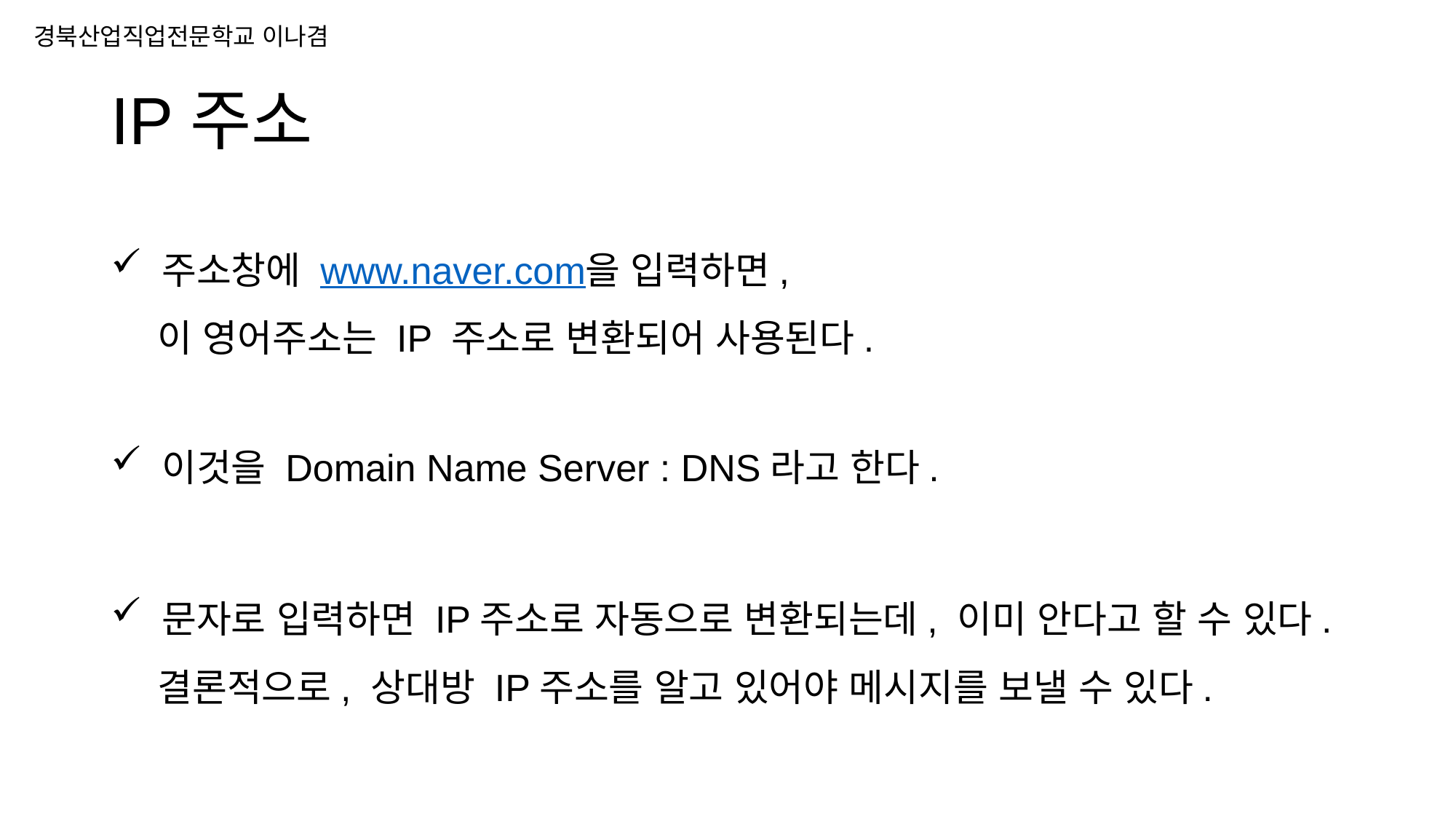

# IP주소
 주소창에 www.naver.com을 입력하면,
 이 영어주소는 IP 주소로 변환되어 사용된다.
 이것을 Domain Name Server : DNS라고 한다.
 문자로 입력하면 IP주소로 자동으로 변환되는데, 이미 안다고 할 수 있다.
 결론적으로, 상대방 IP주소를 알고 있어야 메시지를 보낼 수 있다.